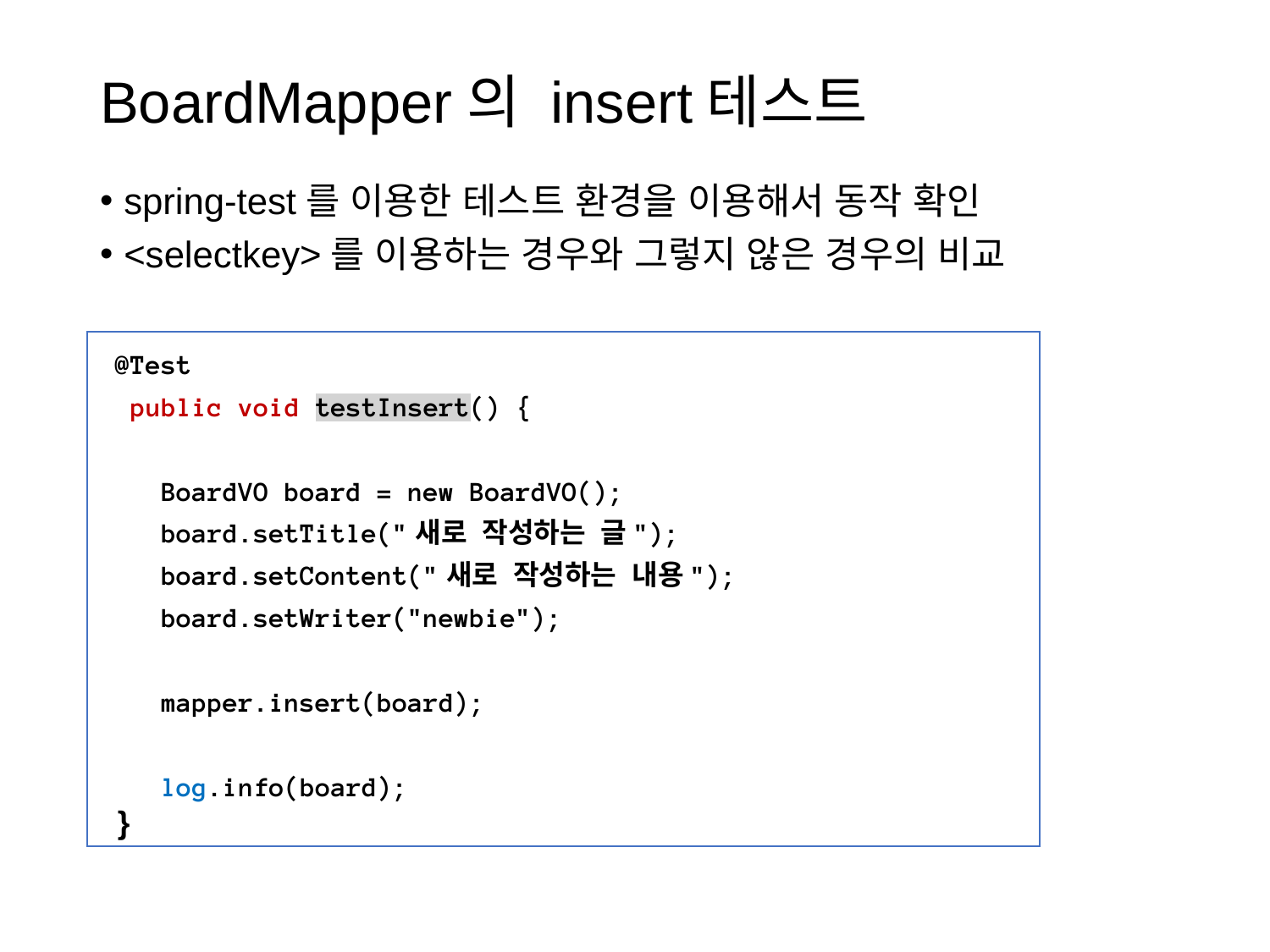

# BoardMapper의 insert테스트
spring-test를 이용한 테스트 환경을 이용해서 동작 확인
<selectkey>를 이용하는 경우와 그렇지 않은 경우의 비교
 @Test
  public void testInsert() {

    BoardVO board = new BoardVO();
    board.setTitle("새로 작성하는 글");
    board.setContent("새로 작성하는 내용");
    board.setWriter("newbie");

    mapper.insert(board);

    log.info(board);
  }